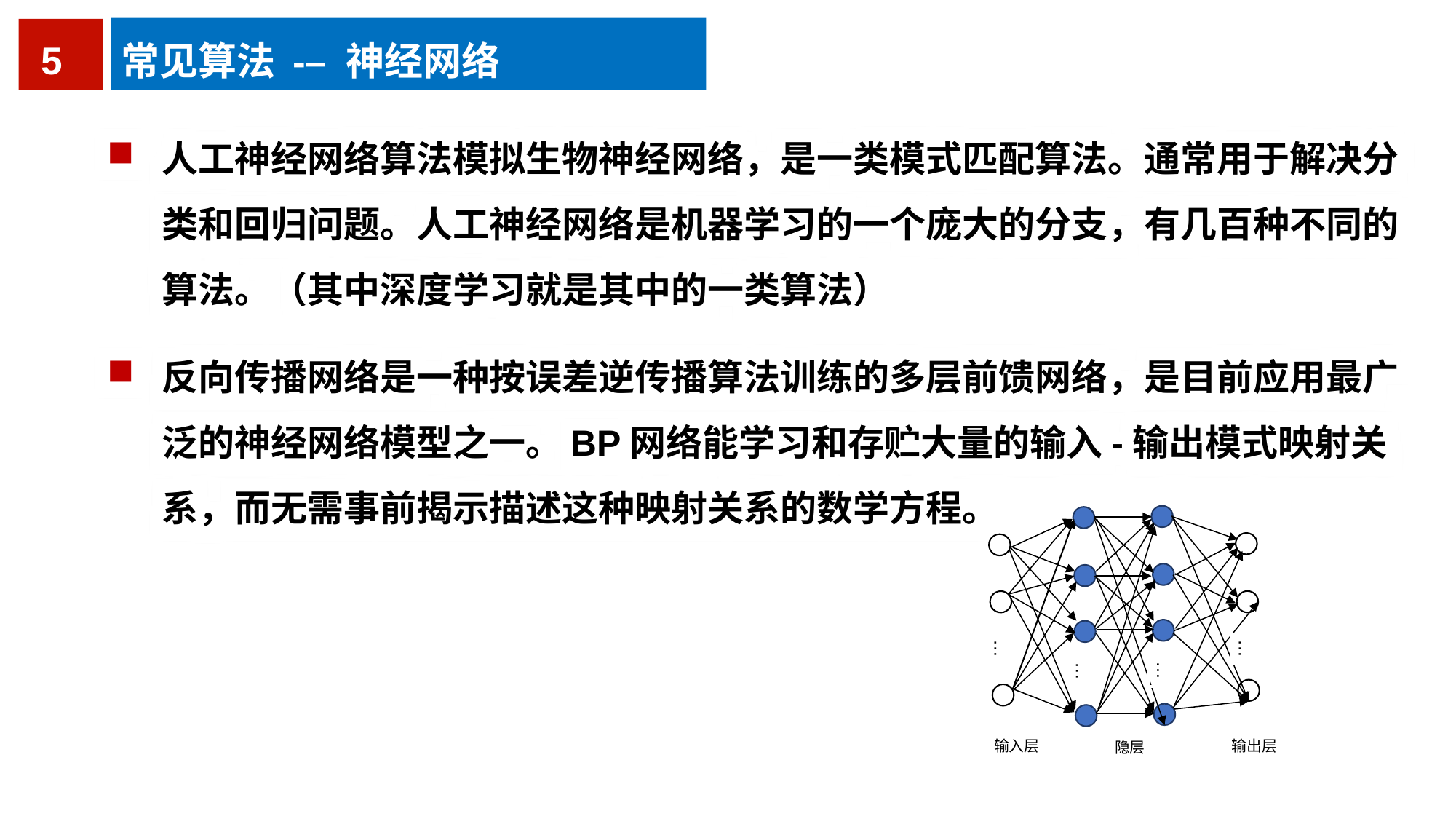

5
常见算法 -– 神经网络
人工神经网络算法模拟生物神经网络，是一类模式匹配算法。通常用于解决分类和回归问题。人工神经网络是机器学习的一个庞大的分支，有几百种不同的算法。（其中深度学习就是其中的一类算法）
反向传播网络是一种按误差逆传播算法训练的多层前馈网络，是目前应用最广泛的神经网络模型之一。BP网络能学习和存贮大量的输入-输出模式映射关系，而无需事前揭示描述这种映射关系的数学方程。

…
…
…
…

输出层
输入层
隐层